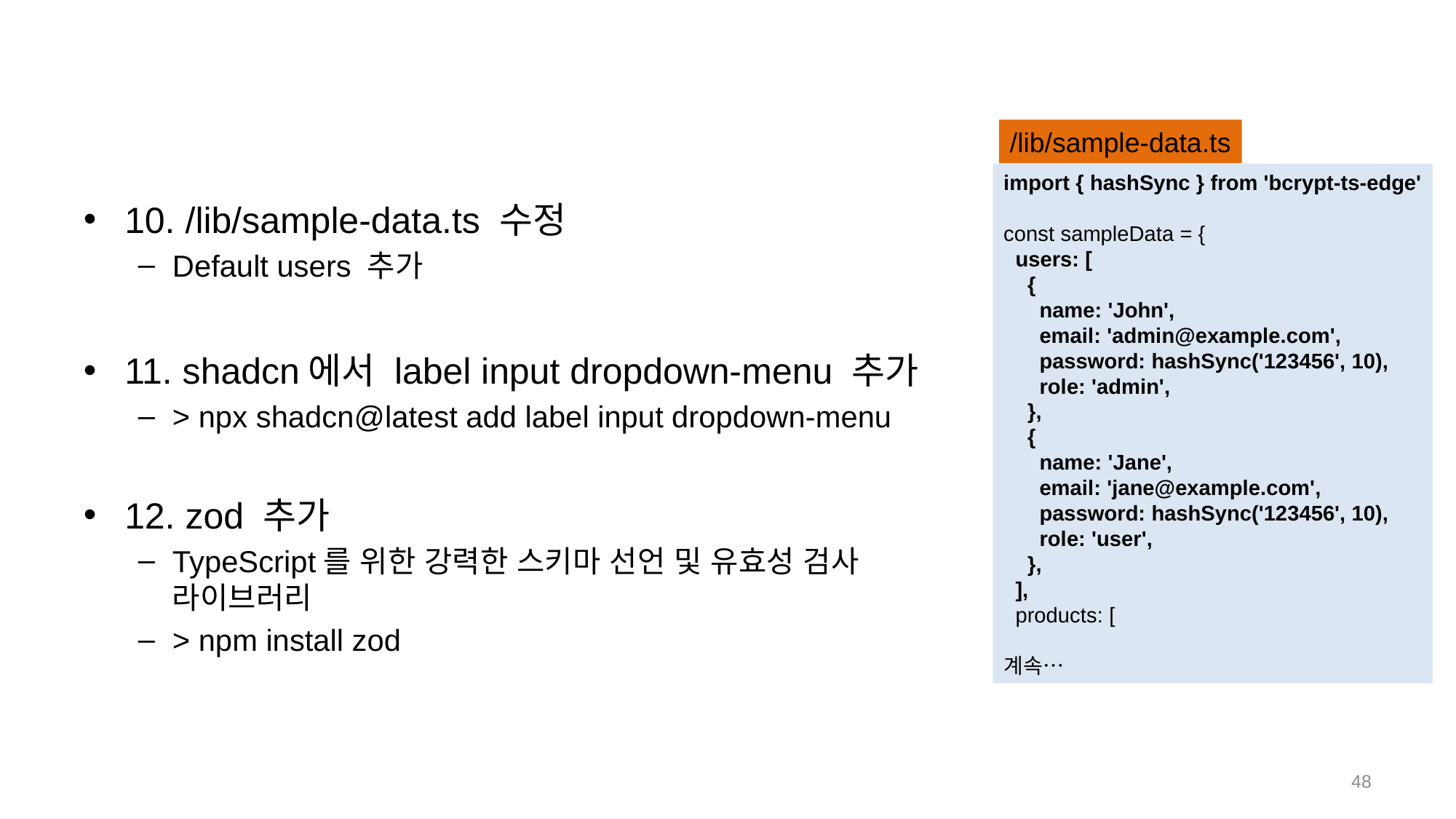

#
/lib/sample-data.ts
import { hashSync } from 'bcrypt-ts-edge'
const sampleData = {
  users: [
    {
      name: 'John',
      email: 'admin@example.com',
      password: hashSync('123456', 10),
      role: 'admin',
    },
    {
      name: 'Jane',
      email: 'jane@example.com',
      password: hashSync('123456', 10),
      role: 'user',
    },
  ],
  products: [

계속…
10. /lib/sample-data.ts 수정
Default users 추가

11. shadcn에서 label input dropdown-menu 추가
> npx shadcn@latest add label input dropdown-menu

12. zod 추가
TypeScript를 위한 강력한 스키마 선언 및 유효성 검사
라이브러리
> npm install zod
48